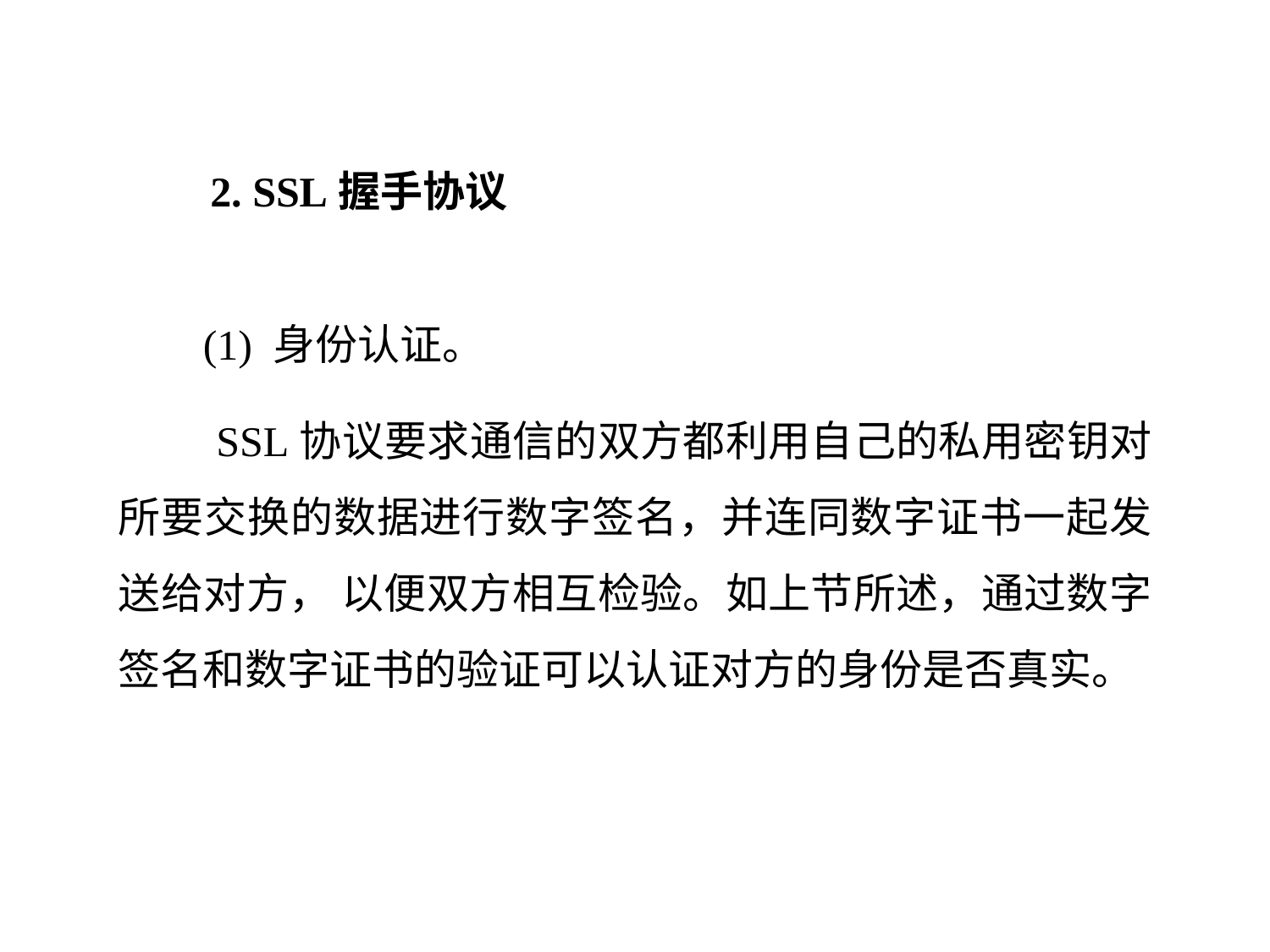

2. SSL握手协议
        (1) 身份认证。
         SSL协议要求通信的双方都利用自己的私用密钥对所要交换的数据进行数字签名，并连同数字证书一起发送给对方， 以便双方相互检验。如上节所述，通过数字签名和数字证书的验证可以认证对方的身份是否真实。